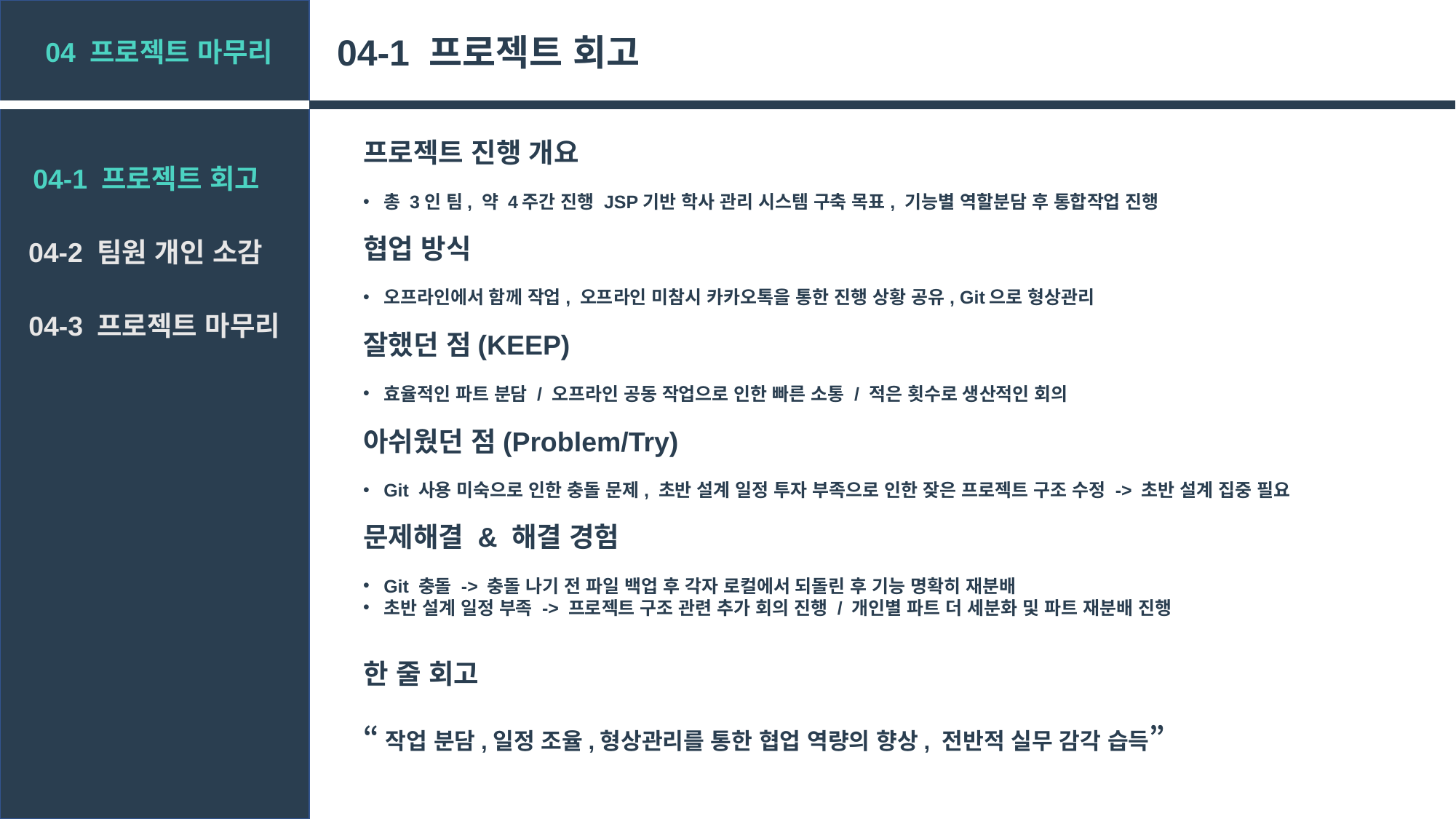

04-1 프로젝트 회고
04 프로젝트 마무리
프로젝트 진행 개요

총 3인 팀, 약 4주간 진행 JSP기반 학사 관리 시스템 구축 목표, 기능별 역할분담 후 통합작업 진행
04-1 프로젝트 회고
협업 방식

오프라인에서 함께 작업, 오프라인 미참시 카카오톡을 통한 진행 상황 공유, Git으로 형상관리
04-2 팀원 개인 소감
04-3 프로젝트 마무리
잘했던 점(KEEP)

효율적인 파트 분담 / 오프라인 공동 작업으로 인한 빠른 소통 / 적은 횟수로 생산적인 회의
아쉬웠던 점(Problem/Try)

Git 사용 미숙으로 인한 충돌 문제, 초반 설계 일정 투자 부족으로 인한 잦은 프로젝트 구조 수정 -> 초반 설계 집중 필요
문제해결 & 해결 경험

Git 충돌 -> 충돌 나기 전 파일 백업 후 각자 로컬에서 되돌린 후 기능 명확히 재분배
초반 설계 일정 부족 -> 프로젝트 구조 관련 추가 회의 진행 / 개인별 파트 더 세분화 및 파트 재분배 진행
한 줄 회고

“작업 분담,일정 조율,형상관리를 통한 협업 역량의 향상, 전반적 실무 감각 습득”